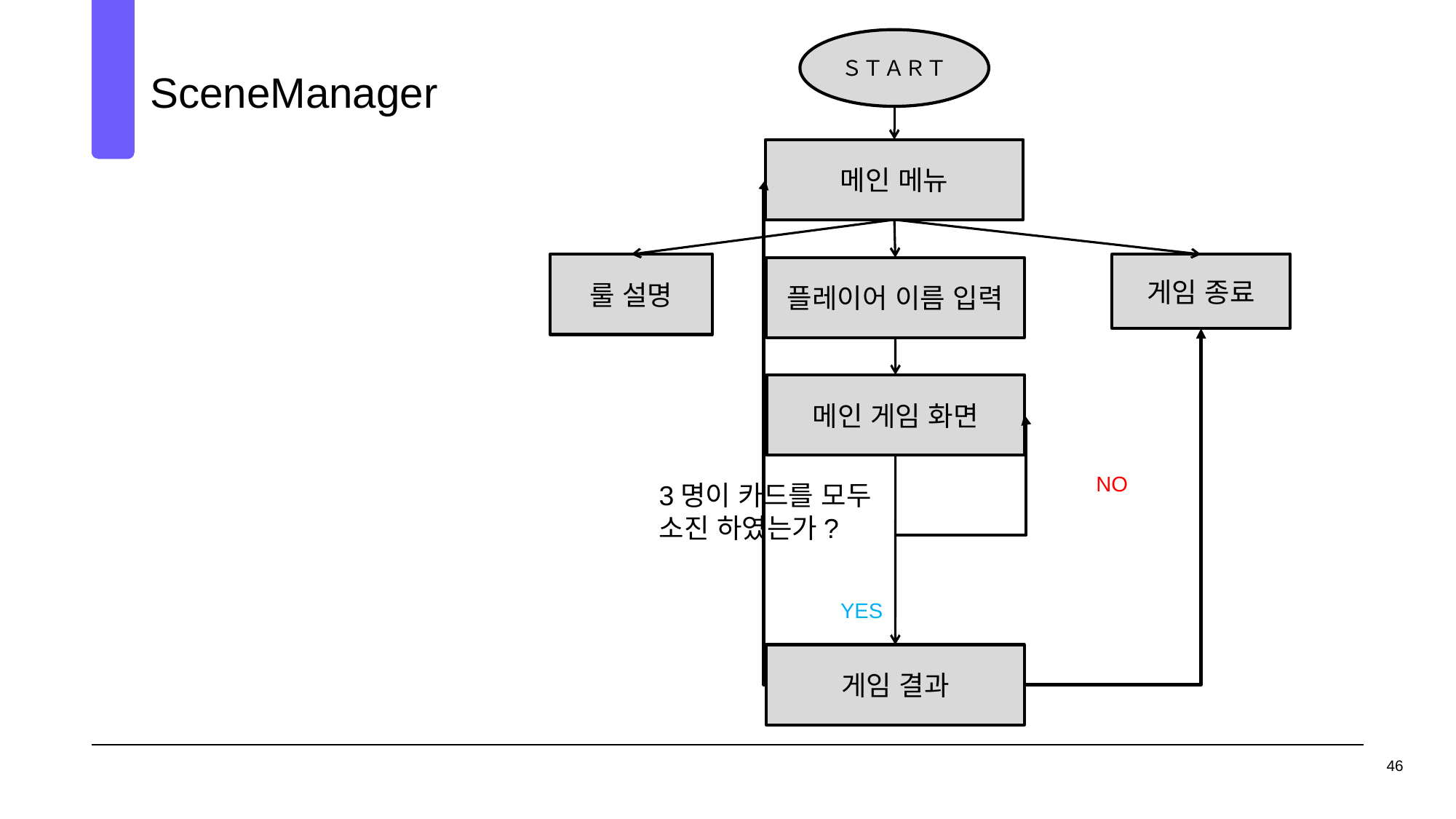

ＳＴＡＲＴ
SceneManager
04
메인 메뉴
룰 설명
게임 종료
플레이어 이름 입력
메인 게임 화면
NO
3명이 카드를 모두 소진 하였는가?
YES
게임 결과
46